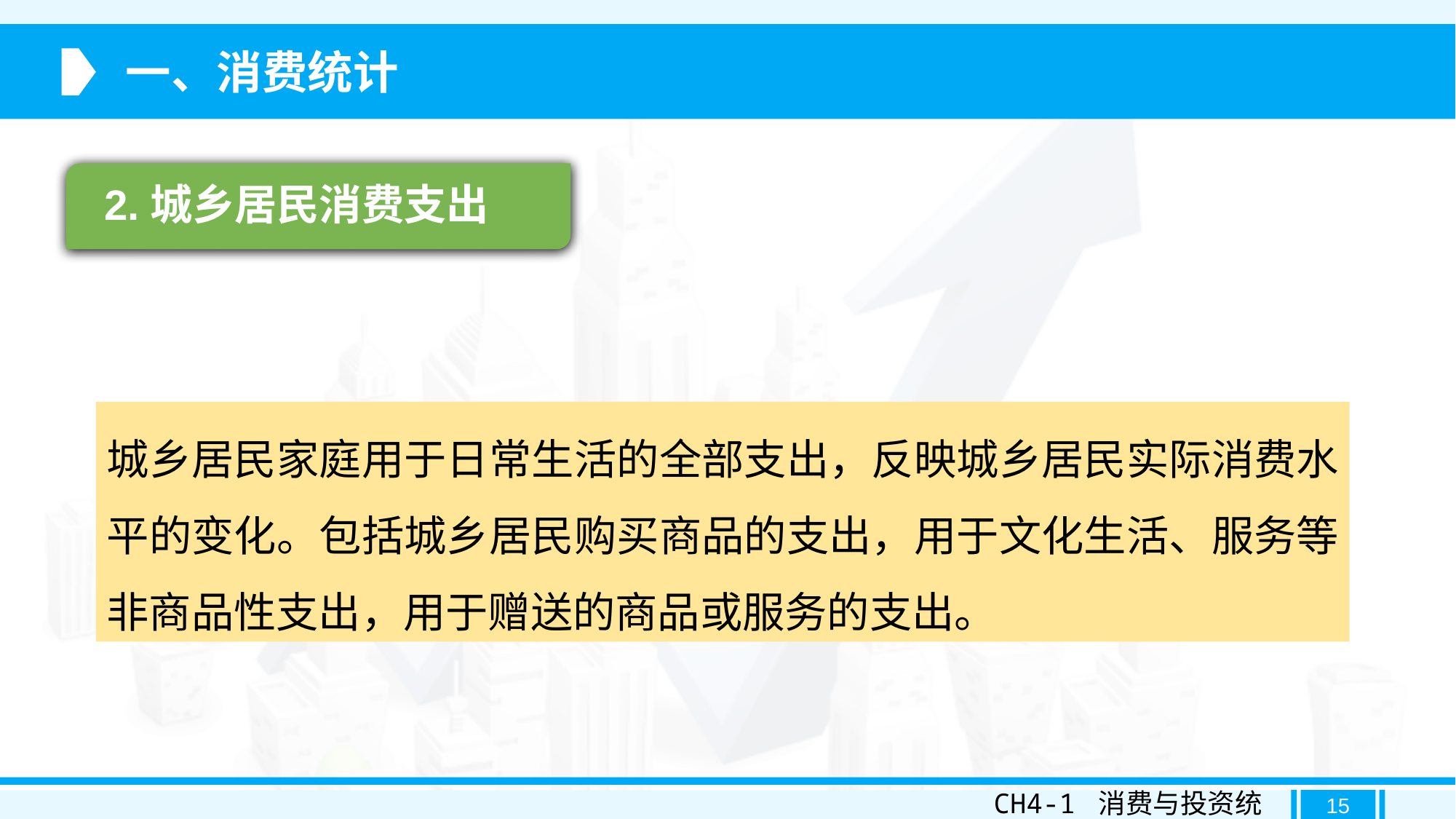

一、消费统计

2.城乡居民消费支出
城乡居民家庭用于日常生活的全部支出，反映城乡居民实际消费水平的变化。包括城乡居民购买商品的支出，用于文化生活、服务等非商品性支出，用于赠送的商品或服务的支出。
CH4-1 消费与投资统计
15